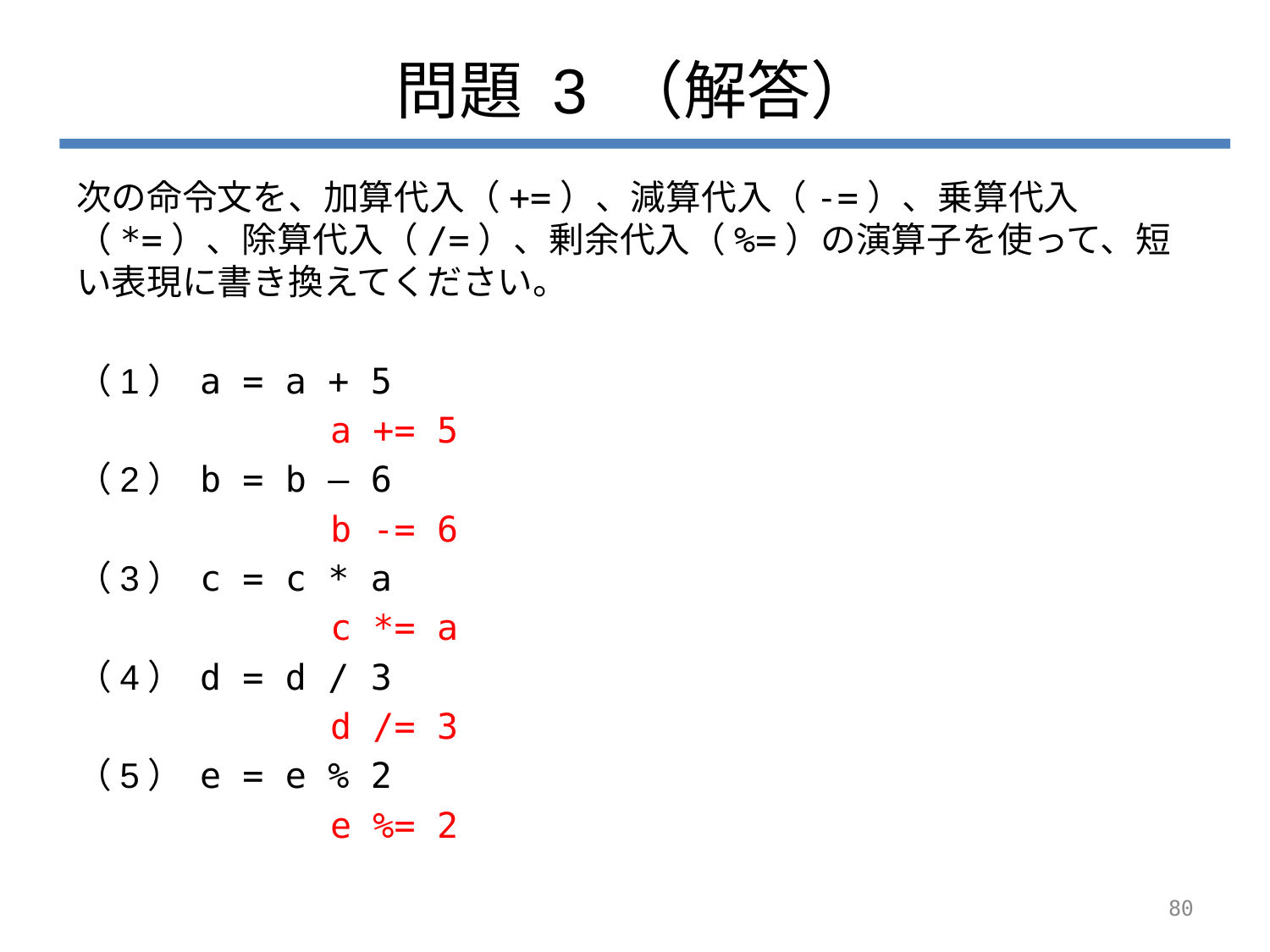

# 問題 3 （解答）
次の命令文を、加算代入（+=）、減算代入（-=）、乗算代入（*=）、除算代入（/=）、剰余代入（%=）の演算子を使って、短い表現に書き換えてください。

（1） a = a + 5
		a += 5
（2） b = b – 6
		b -= 6
（3） c = c * a
		c *= a
（4） d = d / 3
		d /= 3
（5） e = e % 2
		e %= 2

80